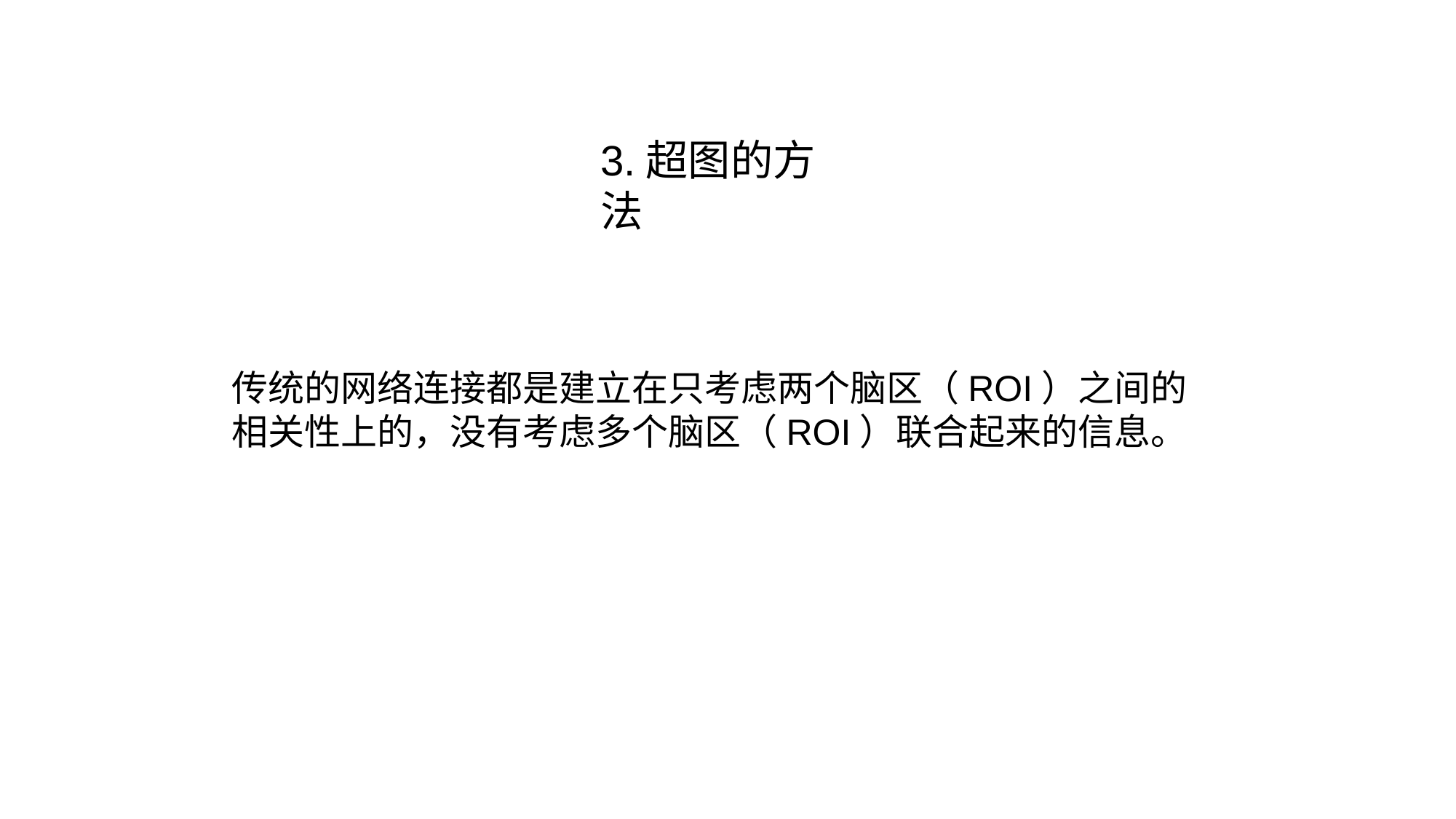

3.超图的方法
传统的网络连接都是建立在只考虑两个脑区（ROI）之间的相关性上的，没有考虑多个脑区（ROI）联合起来的信息。